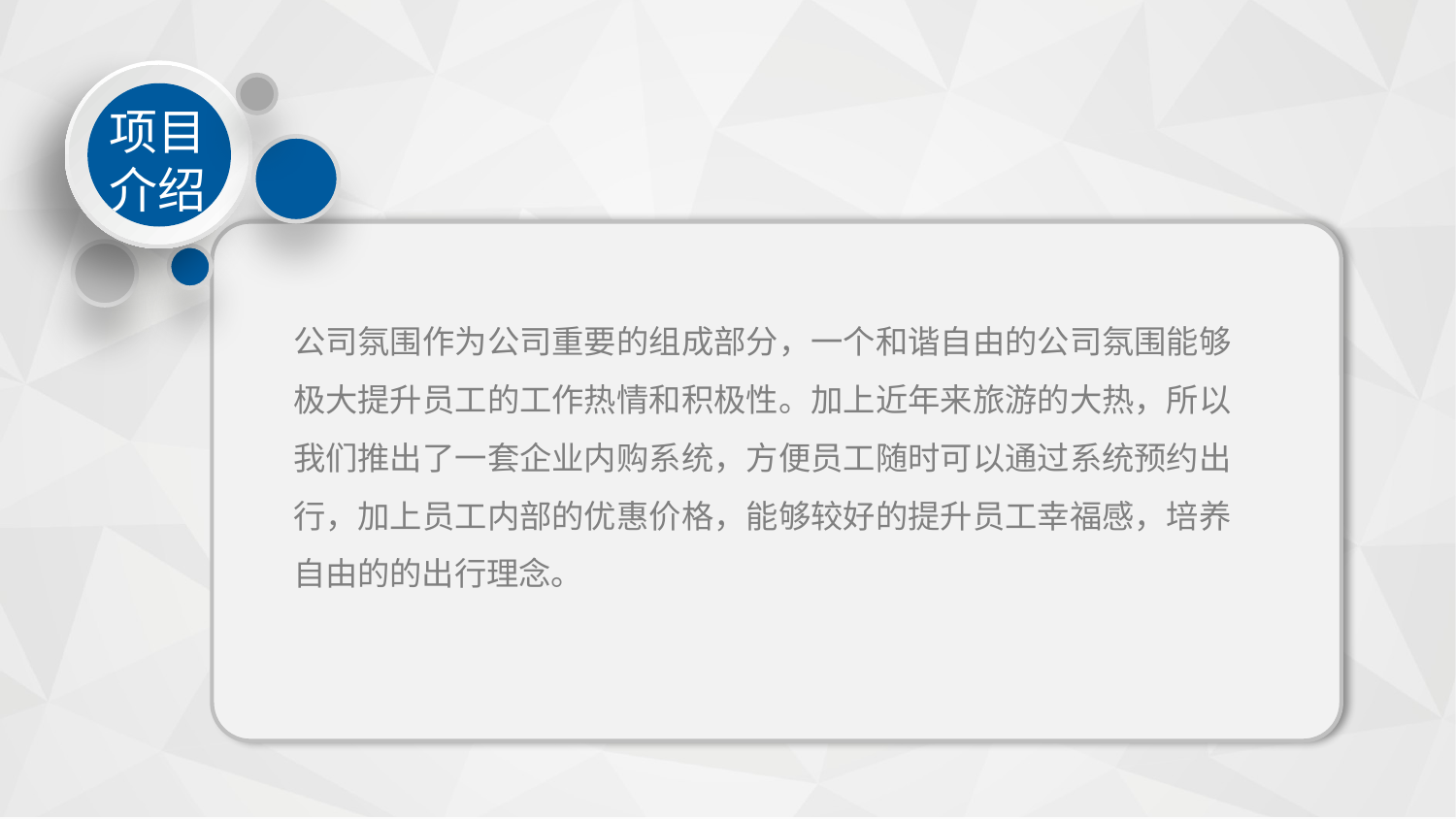

项目介绍

公司氛围作为公司重要的组成部分，一个和谐自由的公司氛围能够极大提升员工的工作热情和积极性。加上近年来旅游的大热，所以我们推出了一套企业内购系统，方便员工随时可以通过系统预约出行，加上员工内部的优惠价格，能够较好的提升员工幸福感，培养自由的的出行理念。